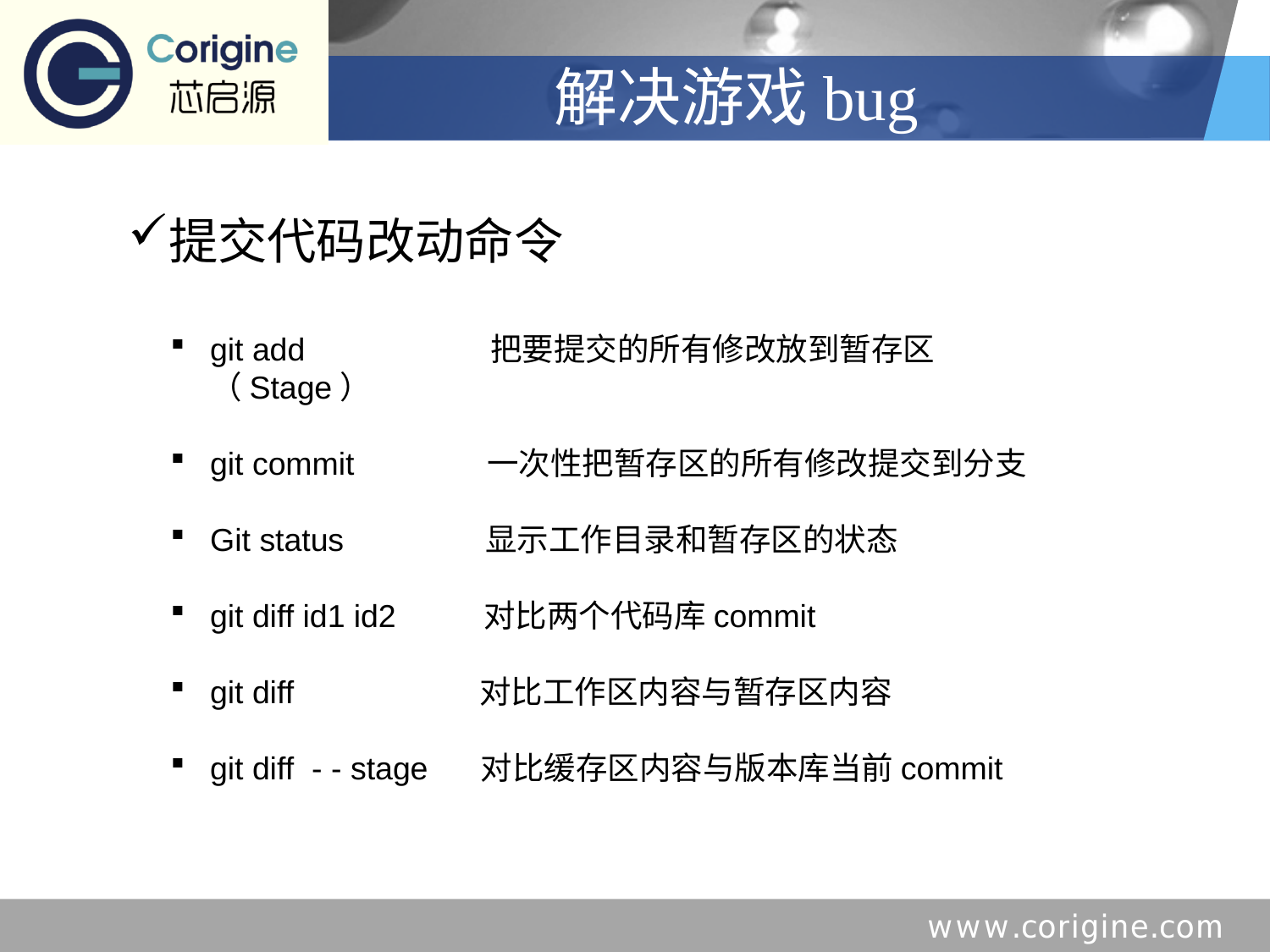

# 解决游戏bug
提交代码改动命令

git add                    把要提交的所有修改放到暂存区（Stage）

git commit              一次性把暂存区的所有修改提交到分支

Git status               显示工作目录和暂存区的状态

git diff id1 id2         对比两个代码库commit

git diff                    对比工作区内容与暂存区内容

git diff  - - stage     对比缓存区内容与版本库当前commit